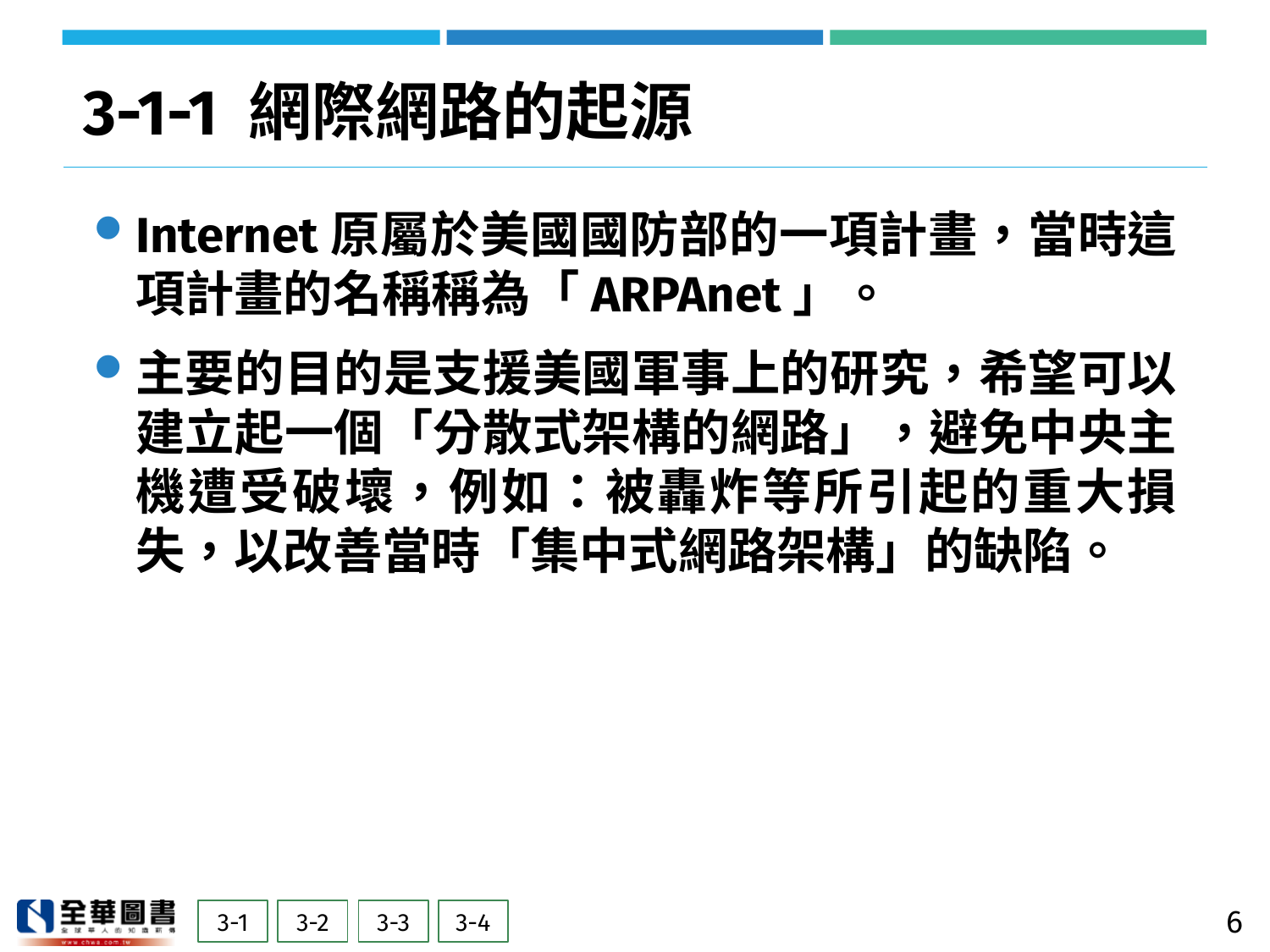

# 3-1-1 網際網路的起源
Internet原屬於美國國防部的一項計畫，當時這項計畫的名稱稱為「ARPAnet」。
主要的目的是支援美國軍事上的研究，希望可以建立起一個「分散式架構的網路」，避免中央主機遭受破壞，例如：被轟炸等所引起的重大損失，以改善當時「集中式網路架構」的缺陷。
6